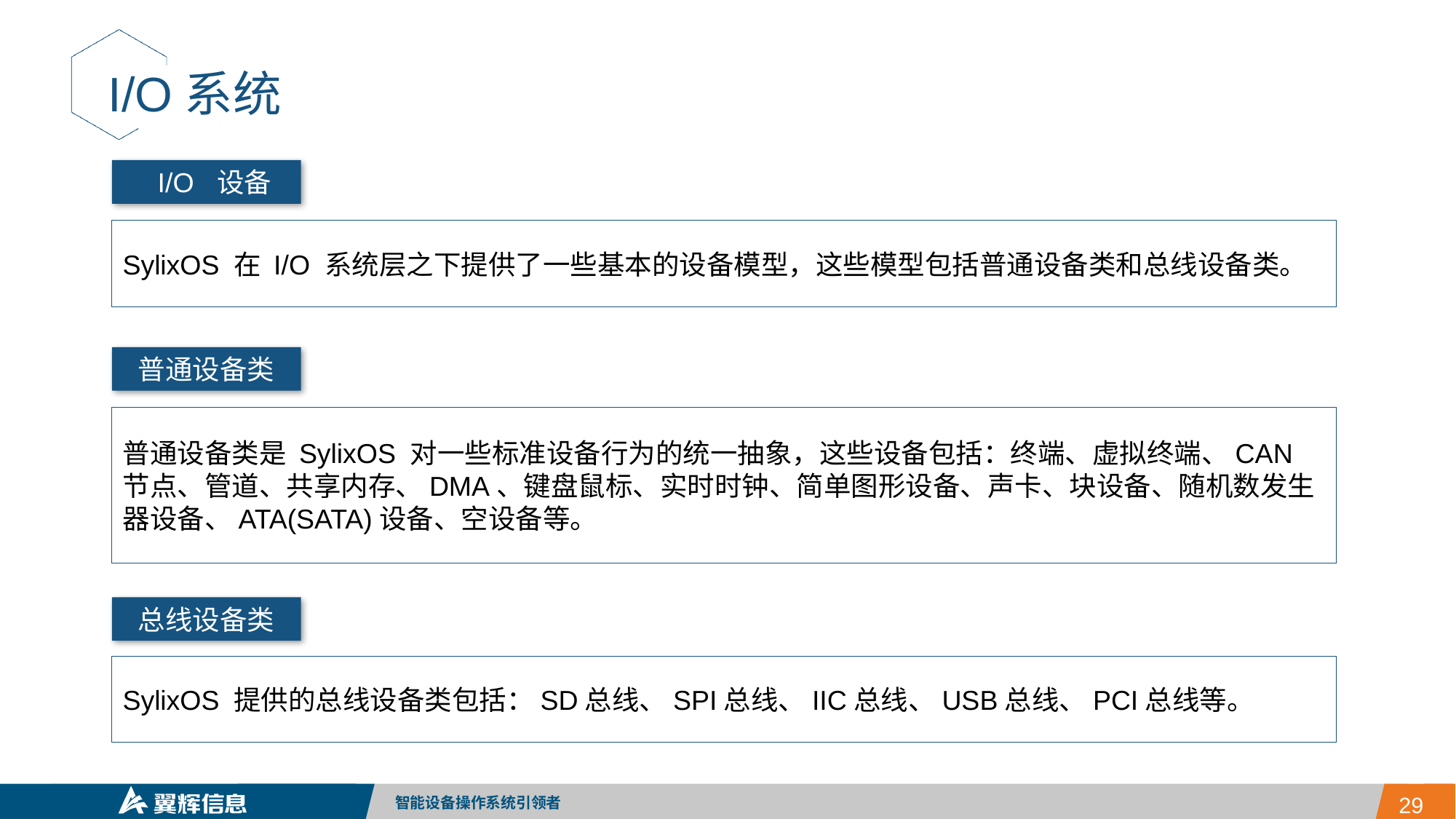

I/O系统
 I/O 设备
SylixOS 在 I/O 系统层之下提供了一些基本的设备模型，这些模型包括普通设备类和总线设备类。
普通设备类
普通设备类是 SylixOS 对一些标准设备行为的统一抽象，这些设备包括：终端、虚拟终端、CAN 节点、管道、共享内存、DMA、键盘鼠标、实时时钟、简单图形设备、声卡、块设备、随机数发生器设备、ATA(SATA)设备、空设备等。
总线设备类
SylixOS 提供的总线设备类包括：SD总线、SPI总线、IIC总线、USB总线、PCI总线等。